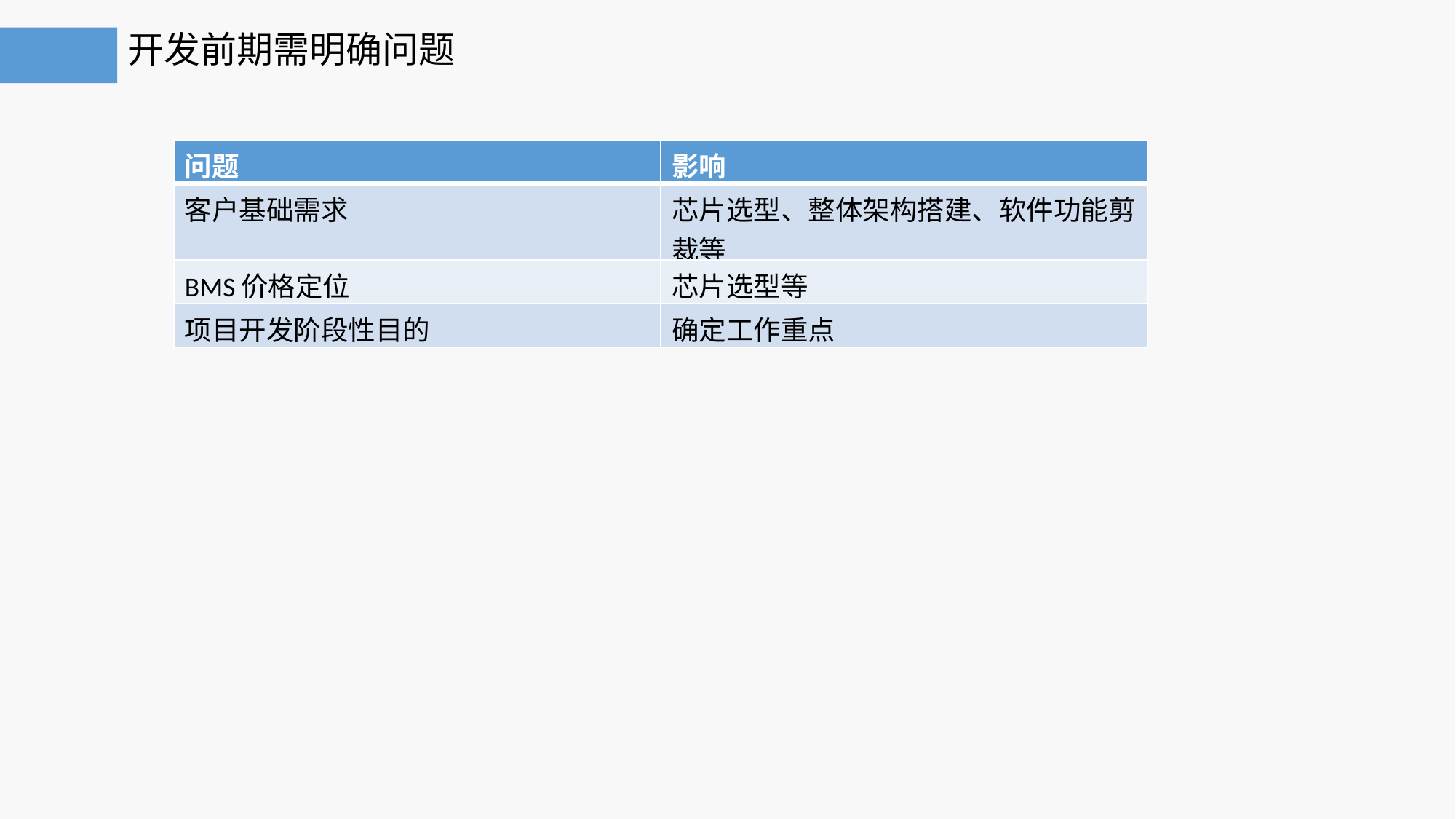

开发前期需明确问题

| 问题 | 影响 |
| --- | --- |
| 客户基础需求 | 芯片选型、整体架构搭建、软件功能剪裁等 |
| BMS价格定位 | 芯片选型等 |
| 项目开发阶段性目的 | 确定工作重点 |